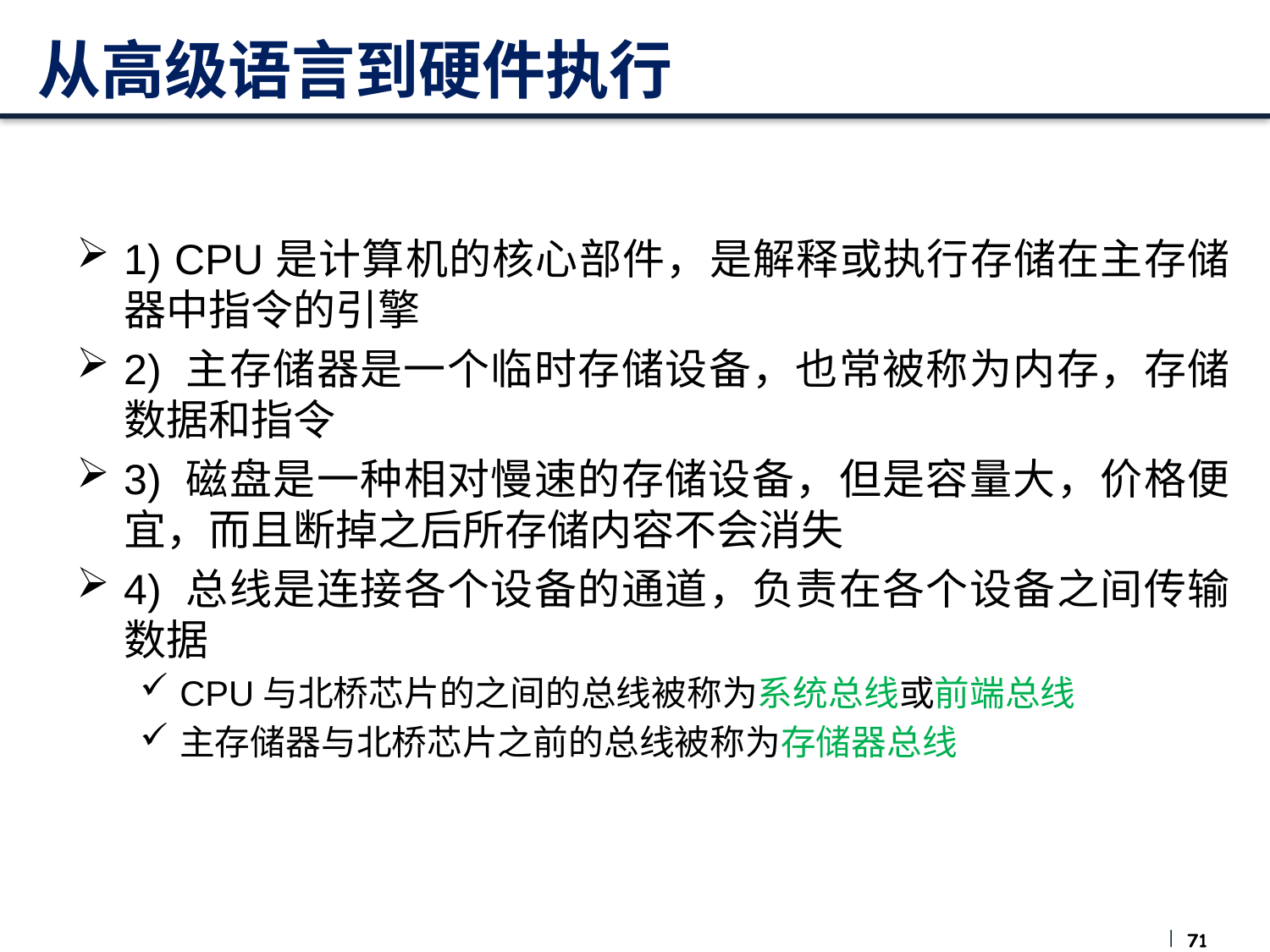

# 从高级语言到硬件执行
1) CPU是计算机的核心部件，是解释或执行存储在主存储器中指令的引擎
2) 主存储器是一个临时存储设备，也常被称为内存，存储数据和指令
3) 磁盘是一种相对慢速的存储设备，但是容量大，价格便宜，而且断掉之后所存储内容不会消失
4) 总线是连接各个设备的通道，负责在各个设备之间传输数据
CPU与北桥芯片的之间的总线被称为系统总线或前端总线
主存储器与北桥芯片之前的总线被称为存储器总线